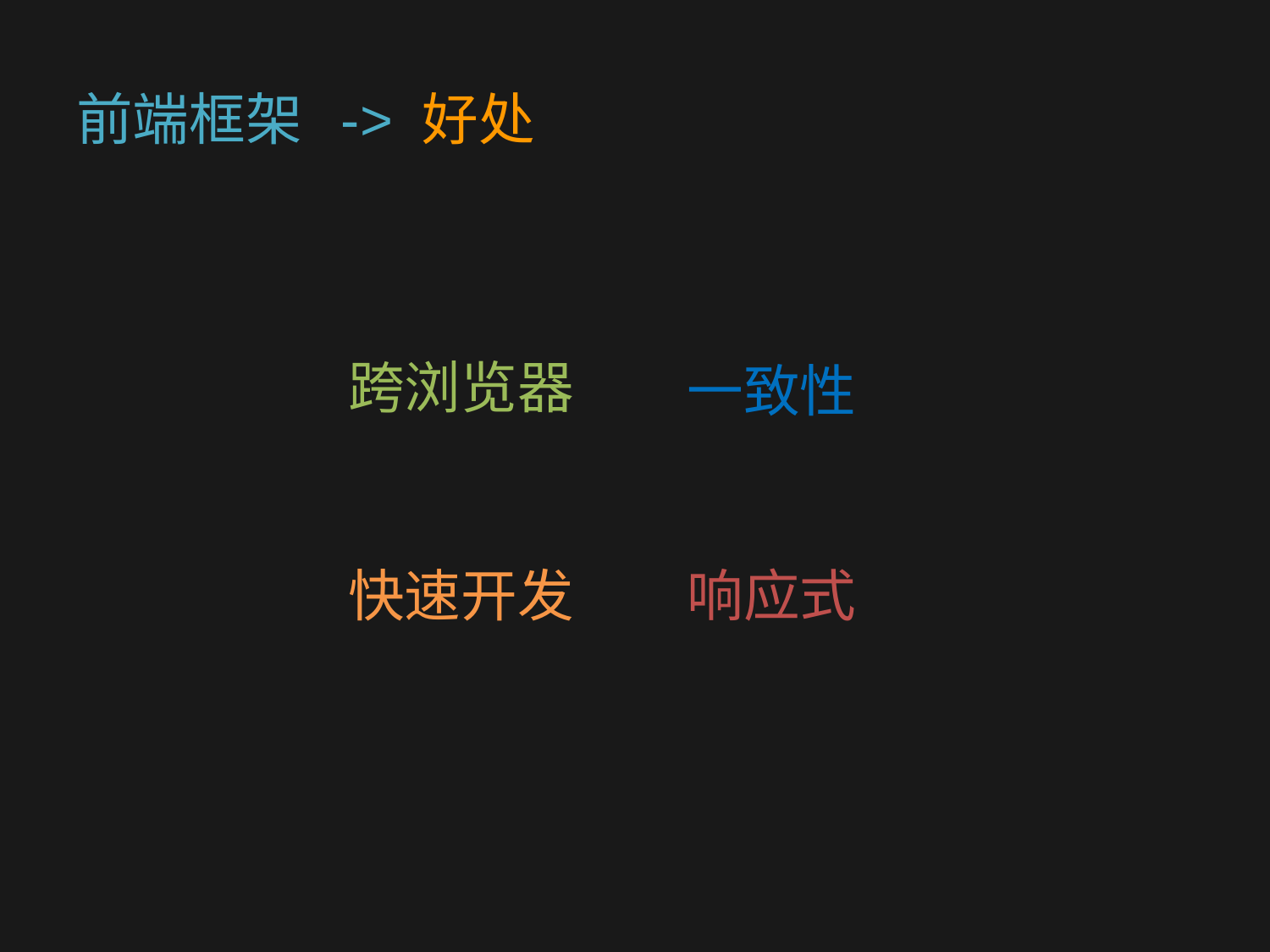

# 前端框架  -> 好处
跨浏览器
一致性
快速开发
响应式